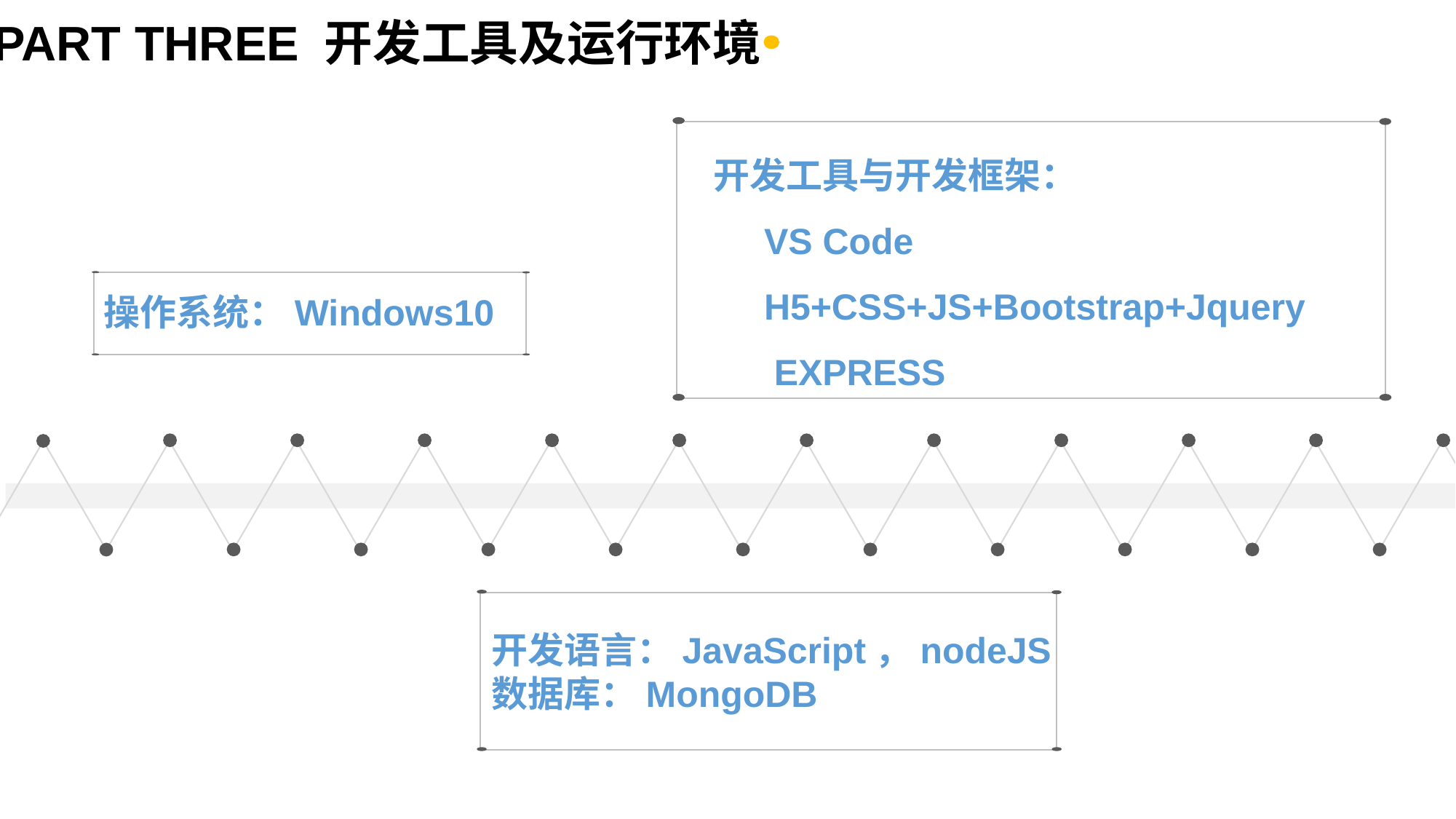

PART THREE 开发工具及运行环境

开发工具与开发框架：
     VS Code
 H5+CSS+JS+Bootstrap+Jquery
  EXPRESS

操作系统：Windows10

开发语言：JavaScript，nodeJS
数据库：MongoDB